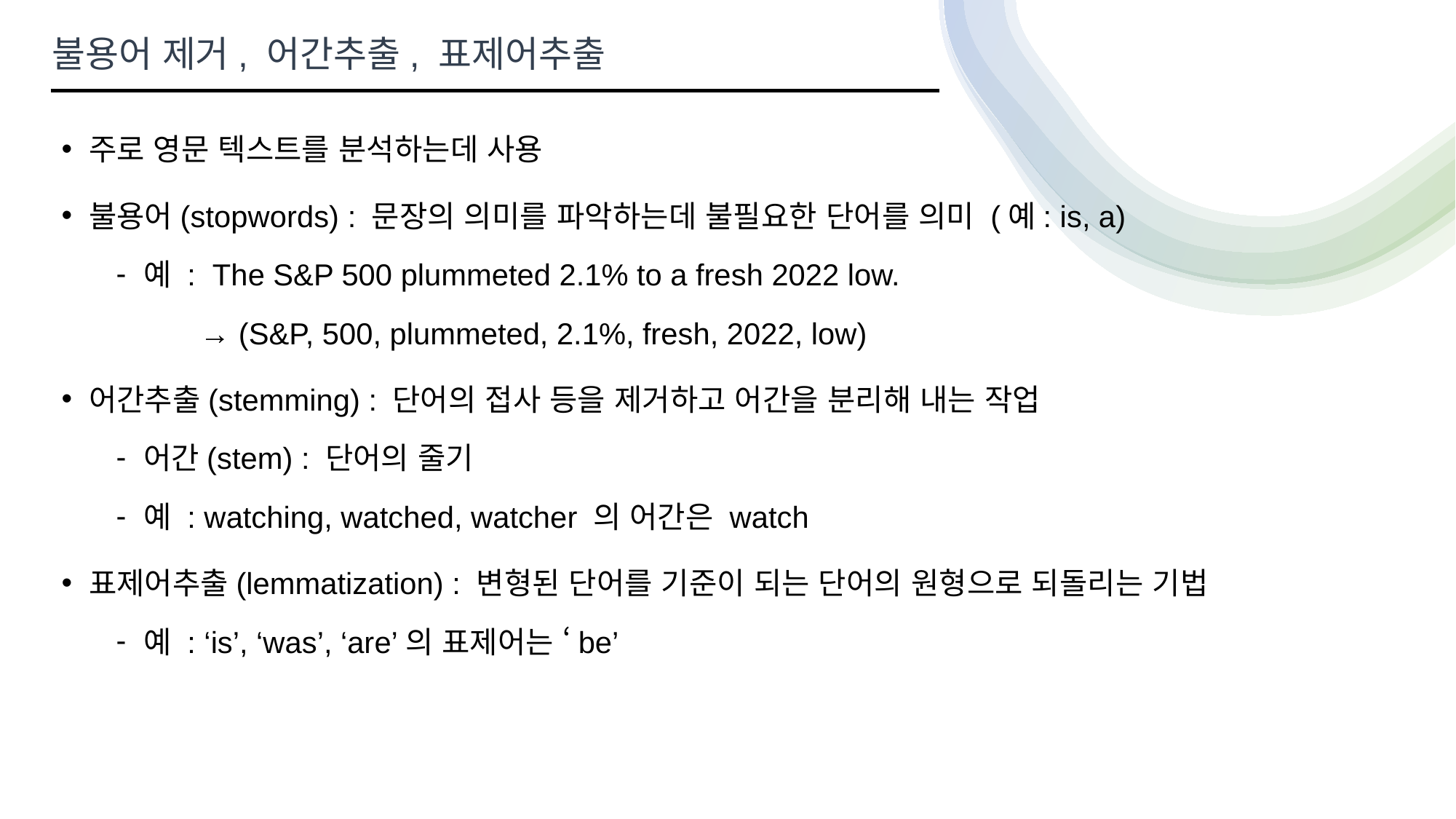

불용어 제거, 어간추출, 표제어추출
주로 영문 텍스트를 분석하는데 사용
불용어(stopwords) : 문장의 의미를 파악하는데 불필요한 단어를 의미 (예: is, a)
예 :  The S&P 500 plummeted 2.1% to a fresh 2022 low.
          → (S&P, 500, plummeted, 2.1%, fresh, 2022, low)
어간추출(stemming) : 단어의 접사 등을 제거하고 어간을 분리해 내는 작업
어간(stem) : 단어의 줄기
예 : watching, watched, watcher 의 어간은 watch
표제어추출(lemmatization) : 변형된 단어를 기준이 되는 단어의 원형으로 되돌리는 기법
예 : ‘is’, ‘was’, ‘are’의 표제어는 ‘be’